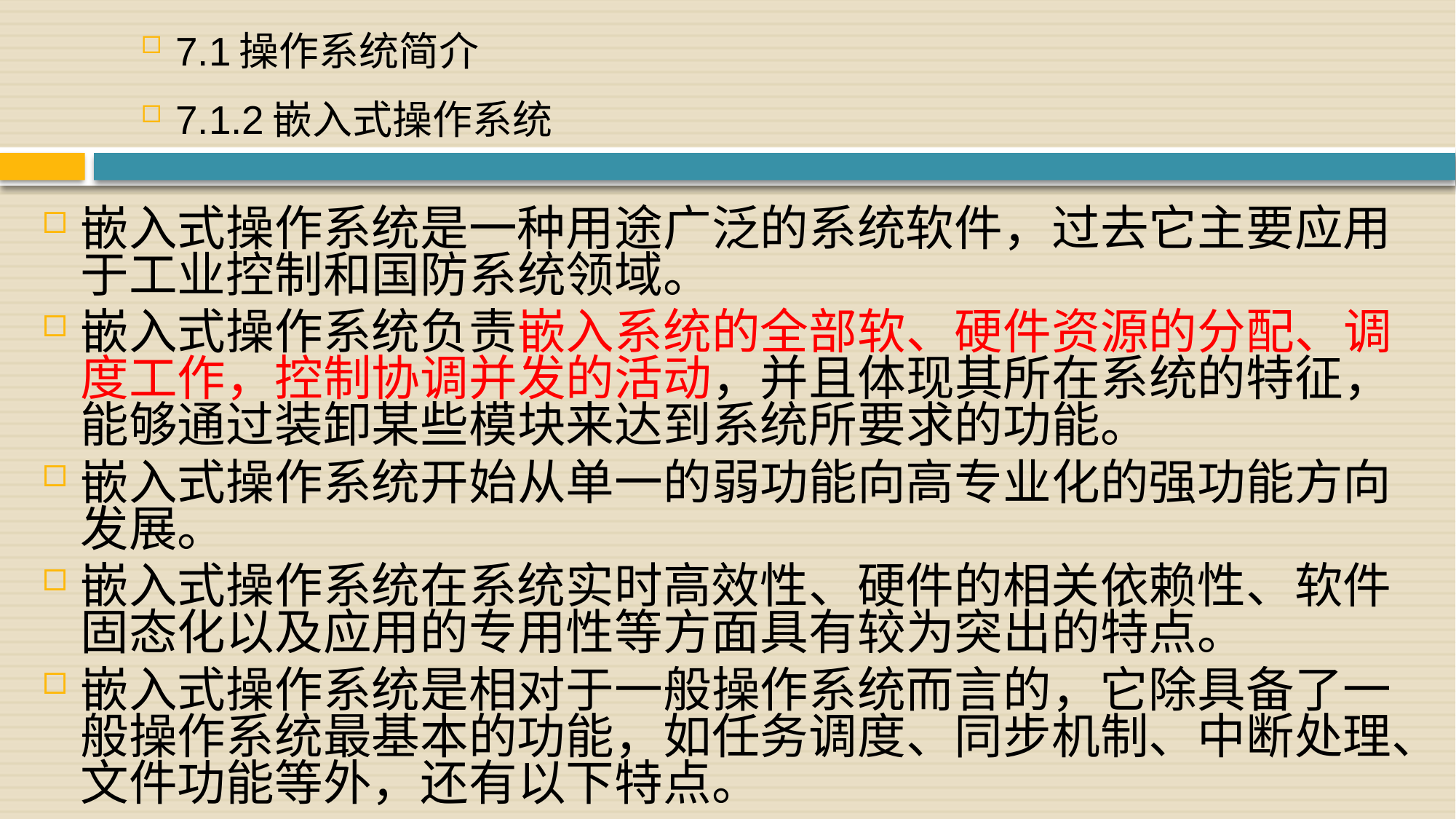

7.1操作系统简介
7.1.2嵌入式操作系统
嵌入式操作系统是一种用途广泛的系统软件，过去它主要应用于工业控制和国防系统领域。
嵌入式操作系统负责嵌入系统的全部软、硬件资源的分配、调度工作，控制协调并发的活动，并且体现其所在系统的特征，能够通过装卸某些模块来达到系统所要求的功能。
嵌入式操作系统开始从单一的弱功能向高专业化的强功能方向发展。
嵌入式操作系统在系统实时高效性、硬件的相关依赖性、软件固态化以及应用的专用性等方面具有较为突出的特点。
嵌入式操作系统是相对于一般操作系统而言的，它除具备了一般操作系统最基本的功能，如任务调度、同步机制、中断处理、文件功能等外，还有以下特点。